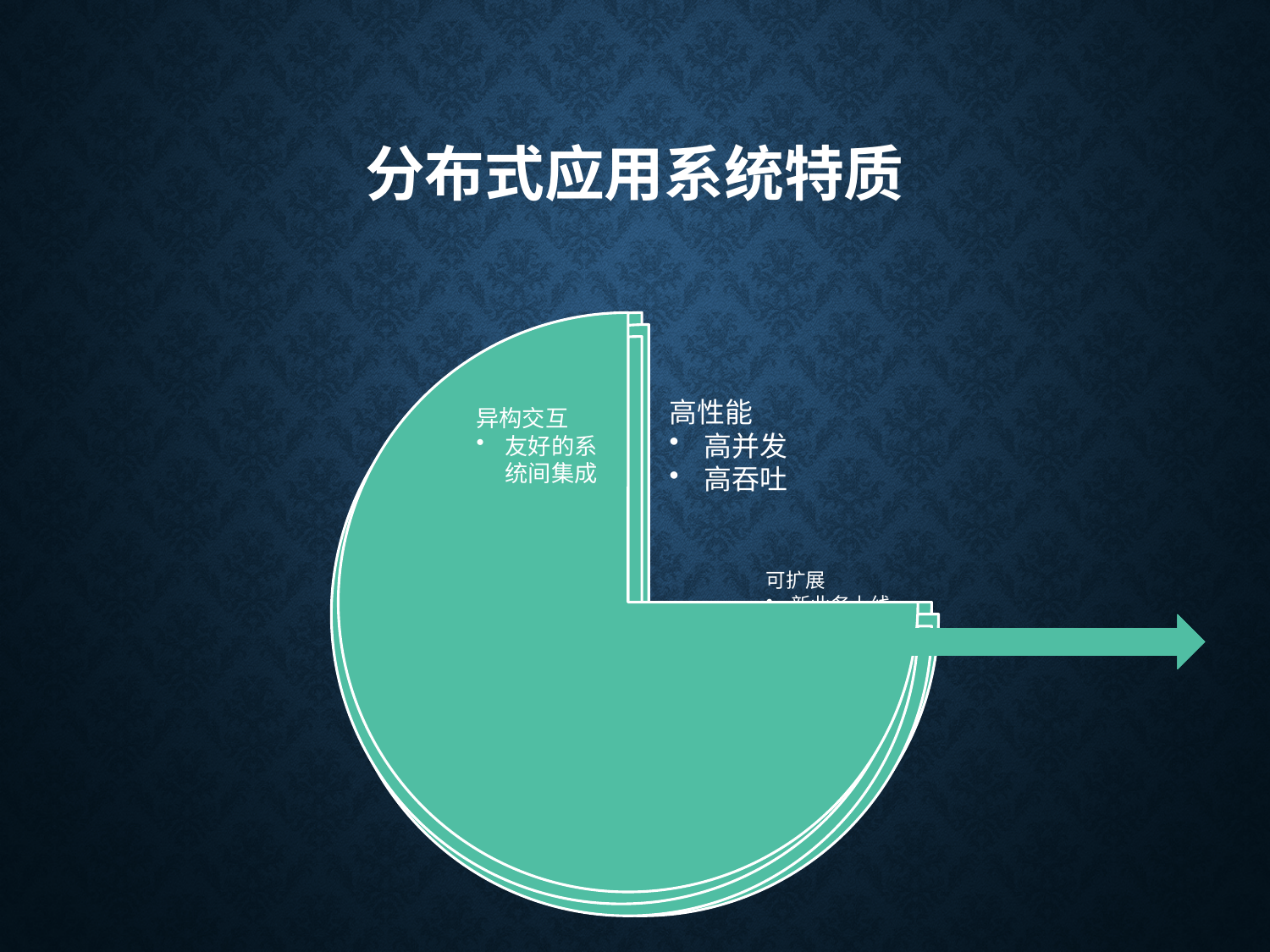

# 分布式应用系统特质
高性能
可扩展
可伸缩
高可用
异构交互
安全
高并发
高吞吐
新业务上线不影响生产系统
可方便地增减服务节点
服务冗余与Fail Over
应对攻击与窃密
友好的系统间集成